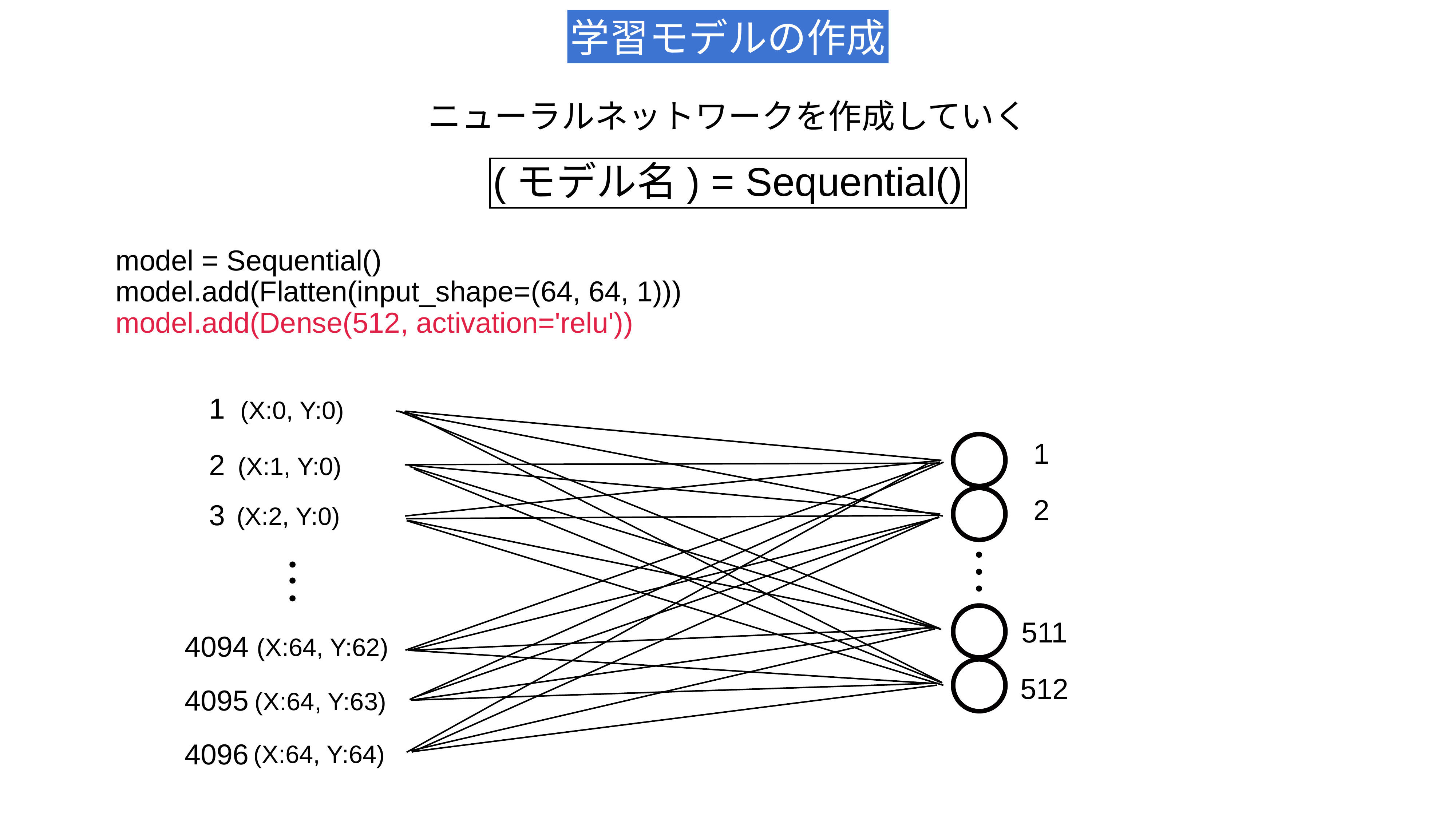

学習モデルの作成
ニューラルネットワークを作成していく
(モデル名) = Sequential()
model = Sequential()
model.add(Flatten(input_shape=(64, 64, 1)))
model.add(Dense(512, activation='relu'))
1
(X:0, Y:0)

1
2
(X:1, Y:0)

2
(X:2, Y:0)
3

・
・
・
・
・
・

511

(X:64, Y:62)
4094

512
(X:64, Y:63)
4095

(X:64, Y:64)
4096